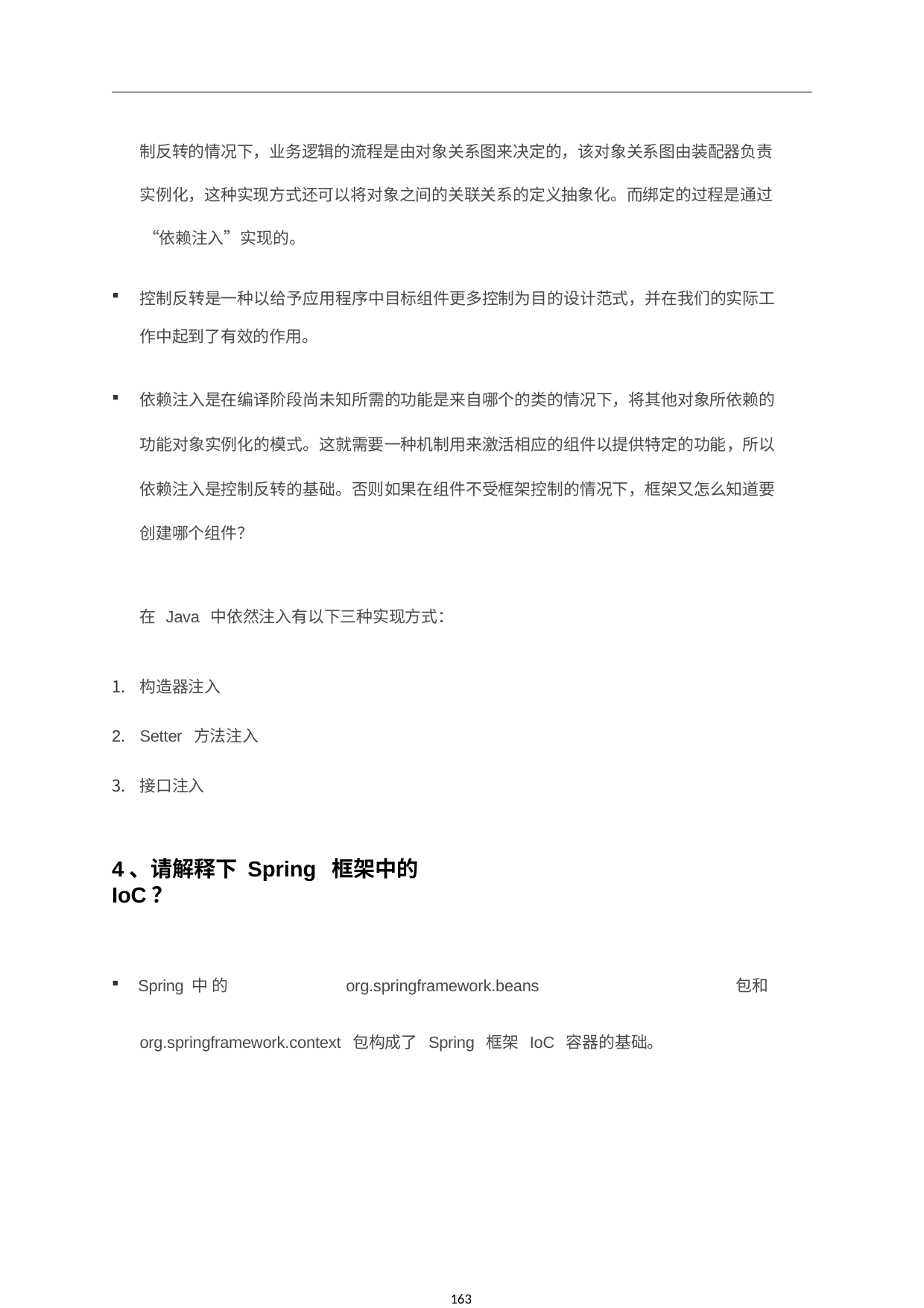

制反转的情况下，业务逻辑的流程是由对象关系图来决定的，该对象关系图由装配器负责
实例化，这种实现方式还可以将对象之间的关联关系的定义抽象化。而绑定的过程是通过  “依赖注入”实现的。

控制反转是一种以给予应用程序中目标组件更多控制为目的设计范式，并在我们的实际工 作中起到了有效的作用。
依赖注入是在编译阶段尚未知所需的功能是来自哪个的类的情况下，将其他对象所依赖的 功能对象实例化的模式。这就需要一种机制用来激活相应的组件以提供特定的功能，所以 依赖注入是控制反转的基础。否则如果在组件不受框架控制的情况下，框架又怎么知道要 创建哪个组件？
在 Java 中依然注入有以下三种实现方式：

构造器注入

Setter 方法注入

接口注入
4、请解释下 Spring 框架中的 IoC？
Spring 中 的
org.springframework.beans
包和
org.springframework.context 包构成了 Spring 框架 IoC 容器的基础。
163